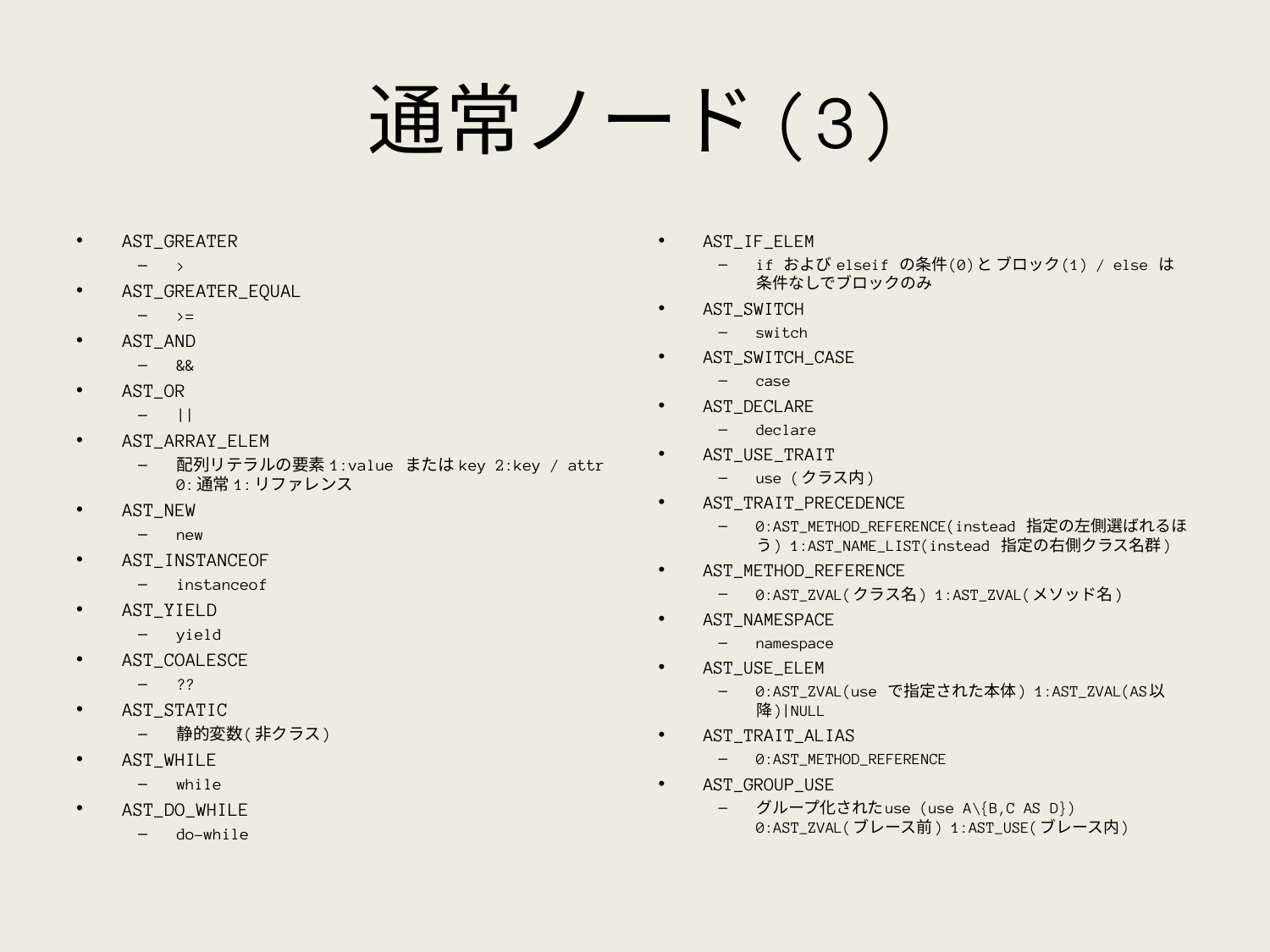

# 通常ノード(3)
AST_GREATER
>
AST_GREATER_EQUAL
>=
AST_AND
&&
AST_OR
||
AST_ARRAY_ELEM
配列リテラルの要素 1:value または key 2:key / attr 0:通常 1:リファレンス
AST_NEW
new
AST_INSTANCEOF
instanceof
AST_YIELD
yield
AST_COALESCE
??
AST_STATIC
静的変数(非クラス)
AST_WHILE
while
AST_DO_WHILE
do-while

AST_IF_ELEM
if および elseif の条件(0)と ブロック(1) / else は 条件なしでブロックのみ
AST_SWITCH
switch
AST_SWITCH_CASE
case
AST_DECLARE
declare
AST_USE_TRAIT
use (クラス内)
AST_TRAIT_PRECEDENCE
0:AST_METHOD_REFERENCE(instead 指定の左側選ばれるほう) 1:AST_NAME_LIST(instead 指定の右側クラス名群)
AST_METHOD_REFERENCE
0:AST_ZVAL(クラス名) 1:AST_ZVAL(メソッド名)
AST_NAMESPACE
namespace
AST_USE_ELEM
0:AST_ZVAL(use で指定された本体) 1:AST_ZVAL(AS以降)|NULL
AST_TRAIT_ALIAS
0:AST_METHOD_REFERENCE
AST_GROUP_USE
グループ化されたuse (use A\{B,C AS D}) 0:AST_ZVAL(ブレース前) 1:AST_USE(ブレース内)